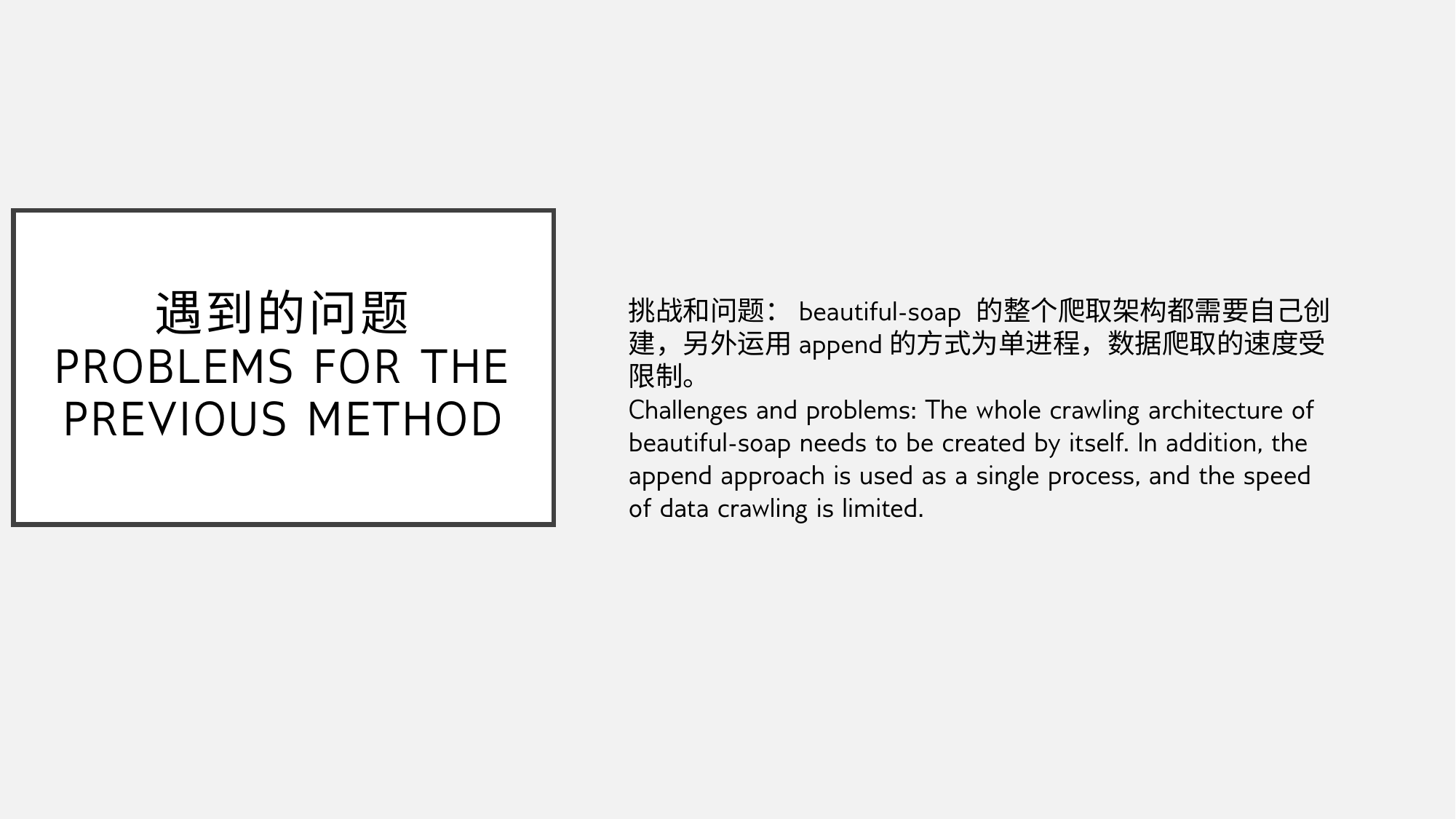

# 遇到的问题 problems for the previous method
挑战和问题：beautiful-soap 的整个爬取架构都需要自己创建，另外运用append的方式为单进程，数据爬取的速度受限制。
Challenges and problems: The whole crawling architecture of beautiful-soap needs to be created by itself. In addition, the append approach is used as a single process, and the speed of data crawling is limited.